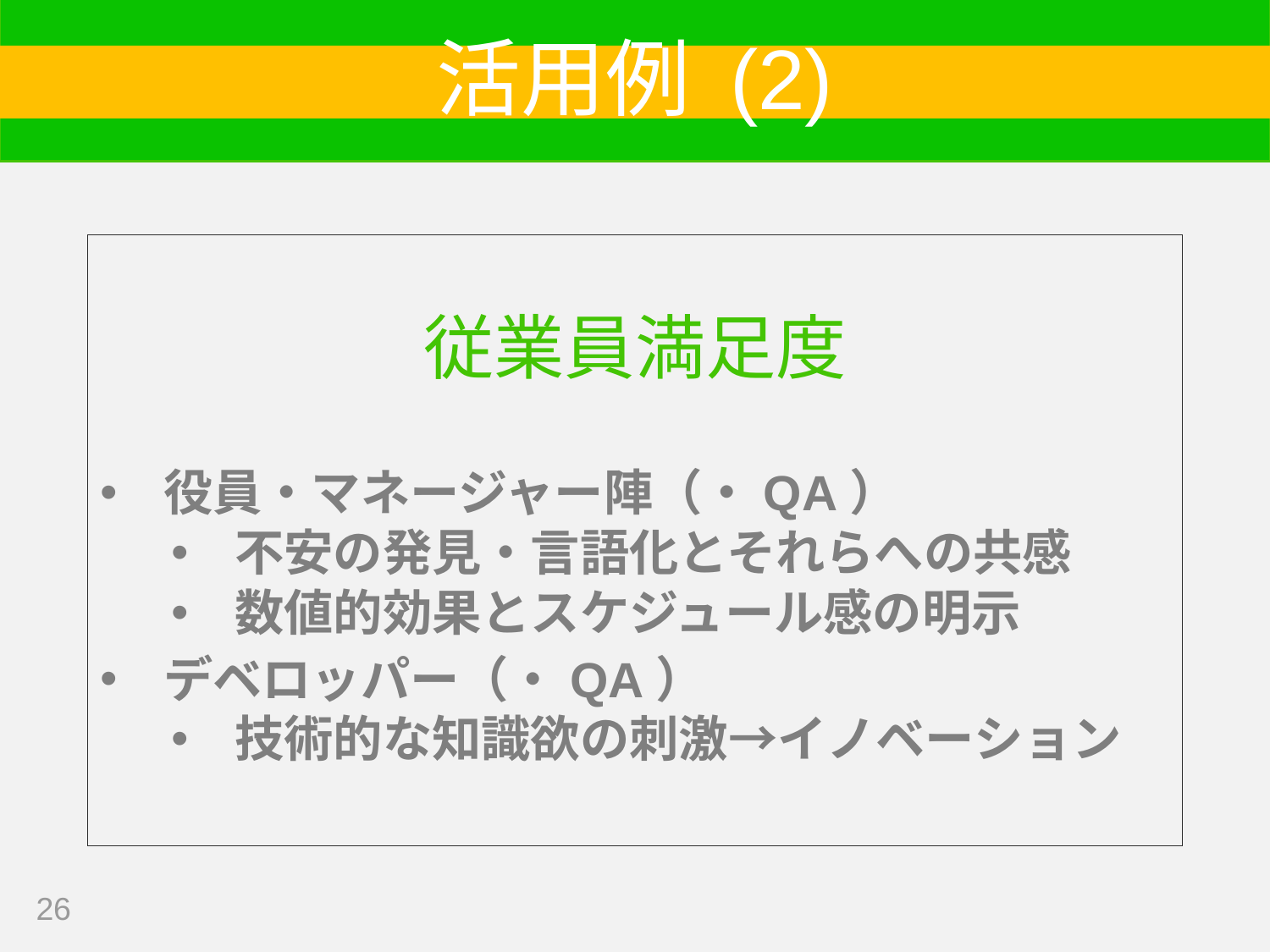

# 活用例 (2)
従業員満足度

役員・マネージャー陣（・QA）
不安の発見・言語化とそれらへの共感
数値的効果とスケジュール感の明示
デベロッパー（・QA）
技術的な知識欲の刺激→イノベーション
26